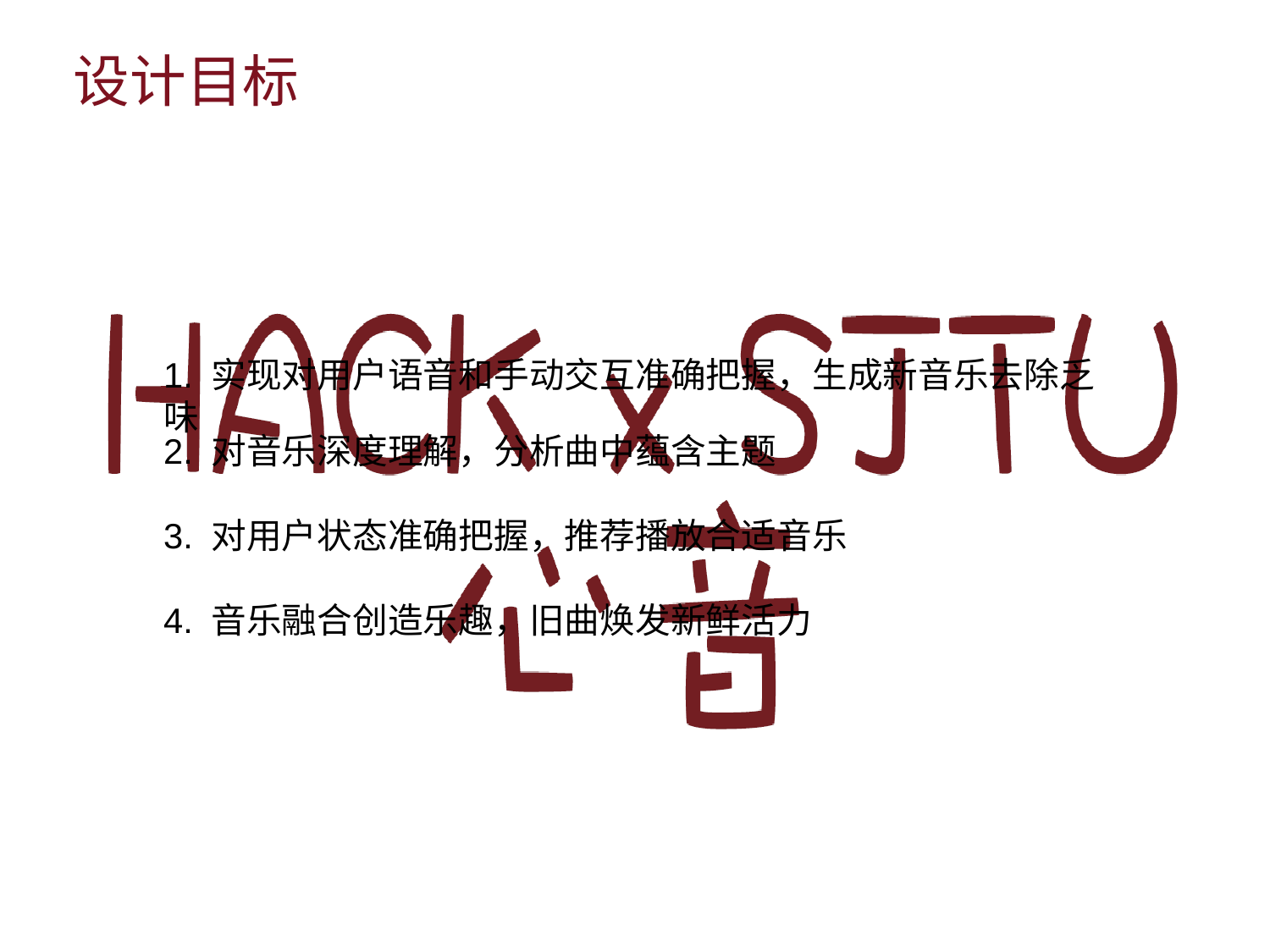

设计目标
1. 实现对用户语音和手动交互准确把握，生成新音乐去除乏味
2. 对音乐深度理解，分析曲中蕴含主题
3. 对用户状态准确把握，推荐播放合适音乐
4. 音乐融合创造乐趣，旧曲焕发新鲜活力